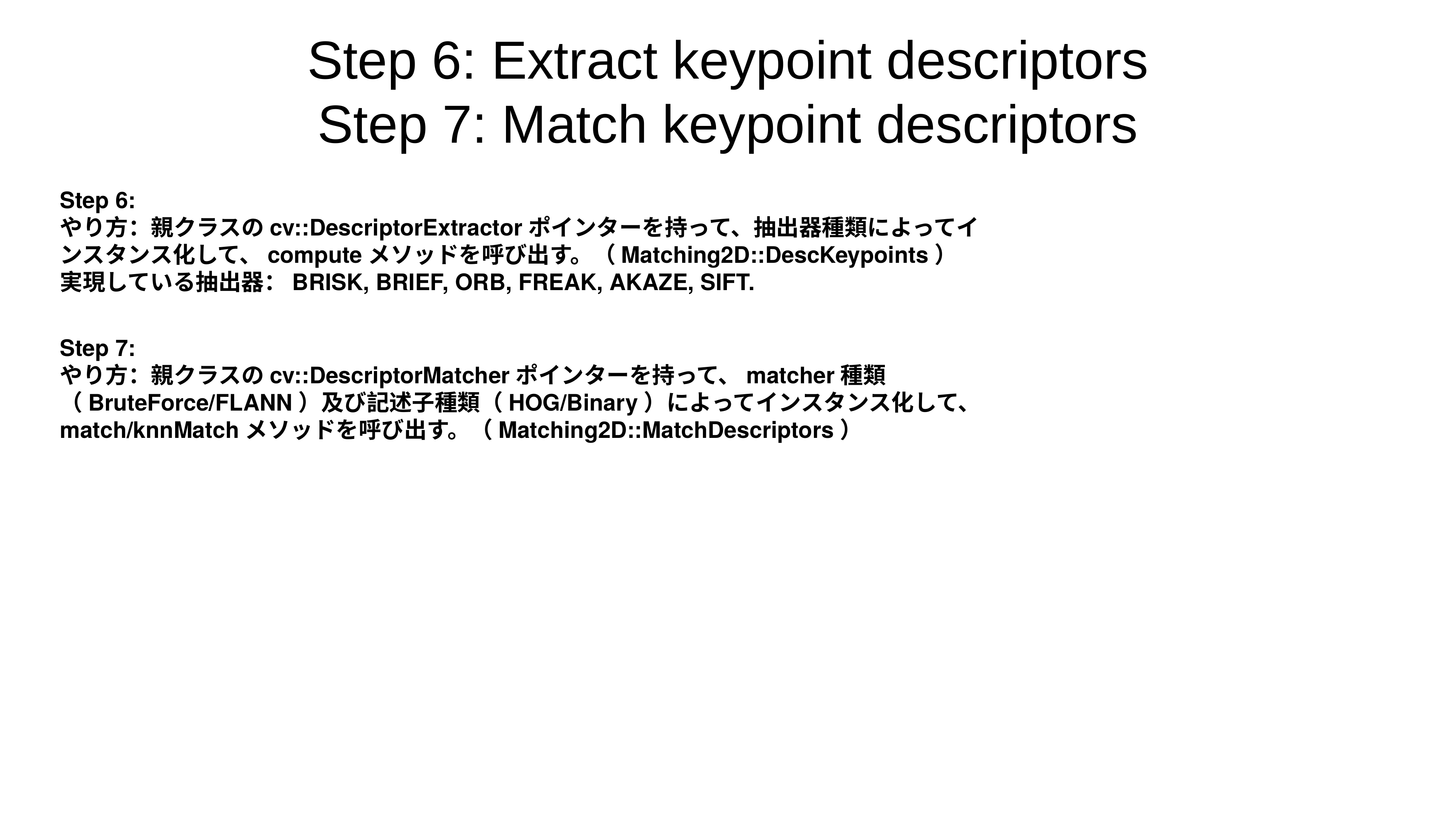

# Step 6: Extract keypoint descriptors
Step 7: Match keypoint descriptors
Step 6:
やり方：親クラスのcv::DescriptorExtractorポインターを持って、抽出器種類によってインスタンス化して、computeメソッドを呼び出す。（Matching2D::DescKeypoints）
実現している抽出器：BRISK, BRIEF, ORB, FREAK, AKAZE, SIFT.
Step 7:
やり方：親クラスのcv::DescriptorMatcherポインターを持って、matcher種類（BruteForce/FLANN）及び記述子種類（HOG/Binary）によってインスタンス化して、match/knnMatchメソッドを呼び出す。（Matching2D::MatchDescriptors）